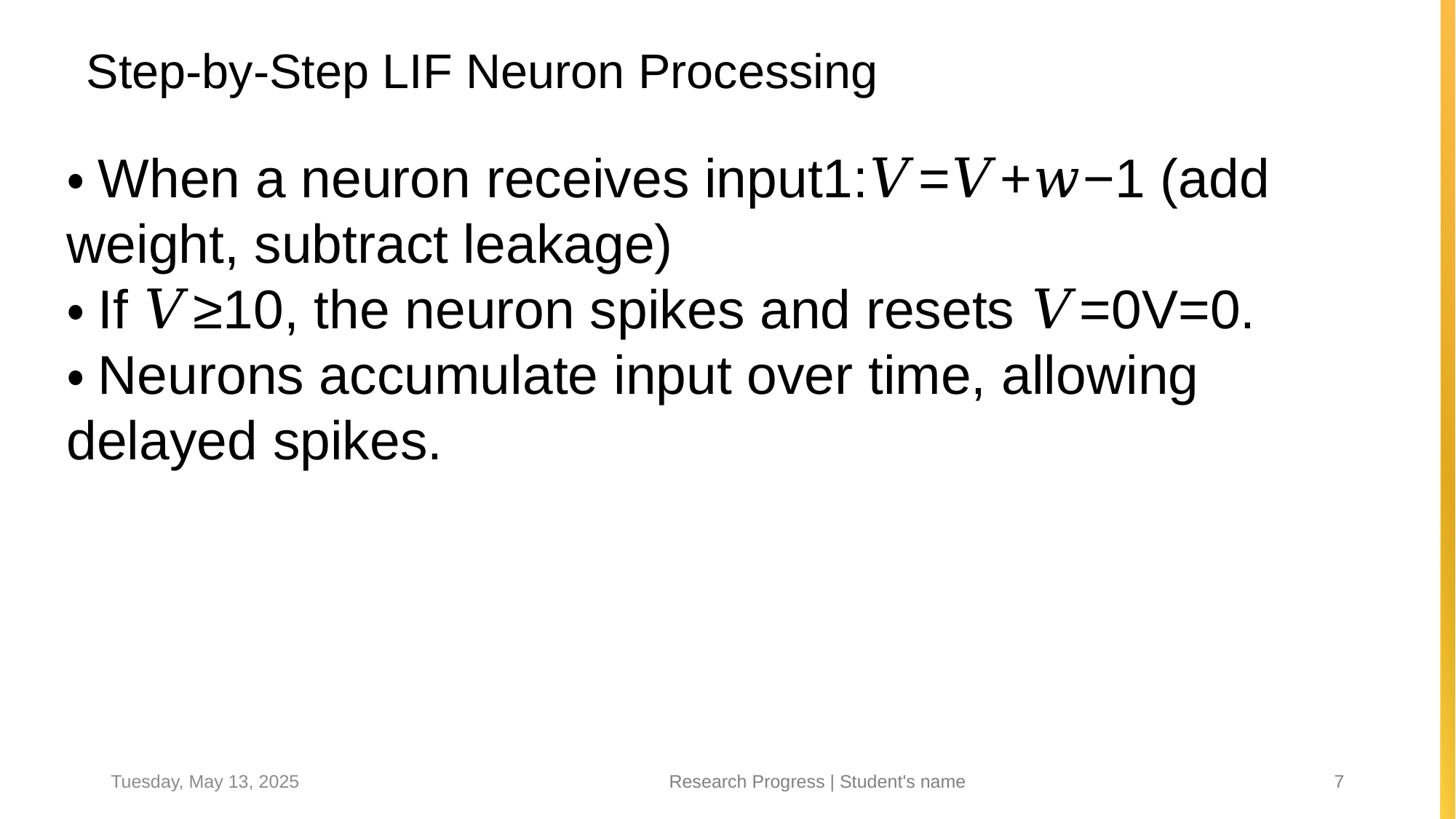

# Step-by-Step LIF Neuron Processing
・When a neuron receives input1:𝑉=𝑉+𝑤−1 (add weight, subtract leakage)
・If 𝑉≥10, the neuron spikes and resets 𝑉=0V=0.
・Neurons accumulate input over time, allowing delayed spikes.

Tuesday, May 13, 2025
Research Progress | Student's name
7